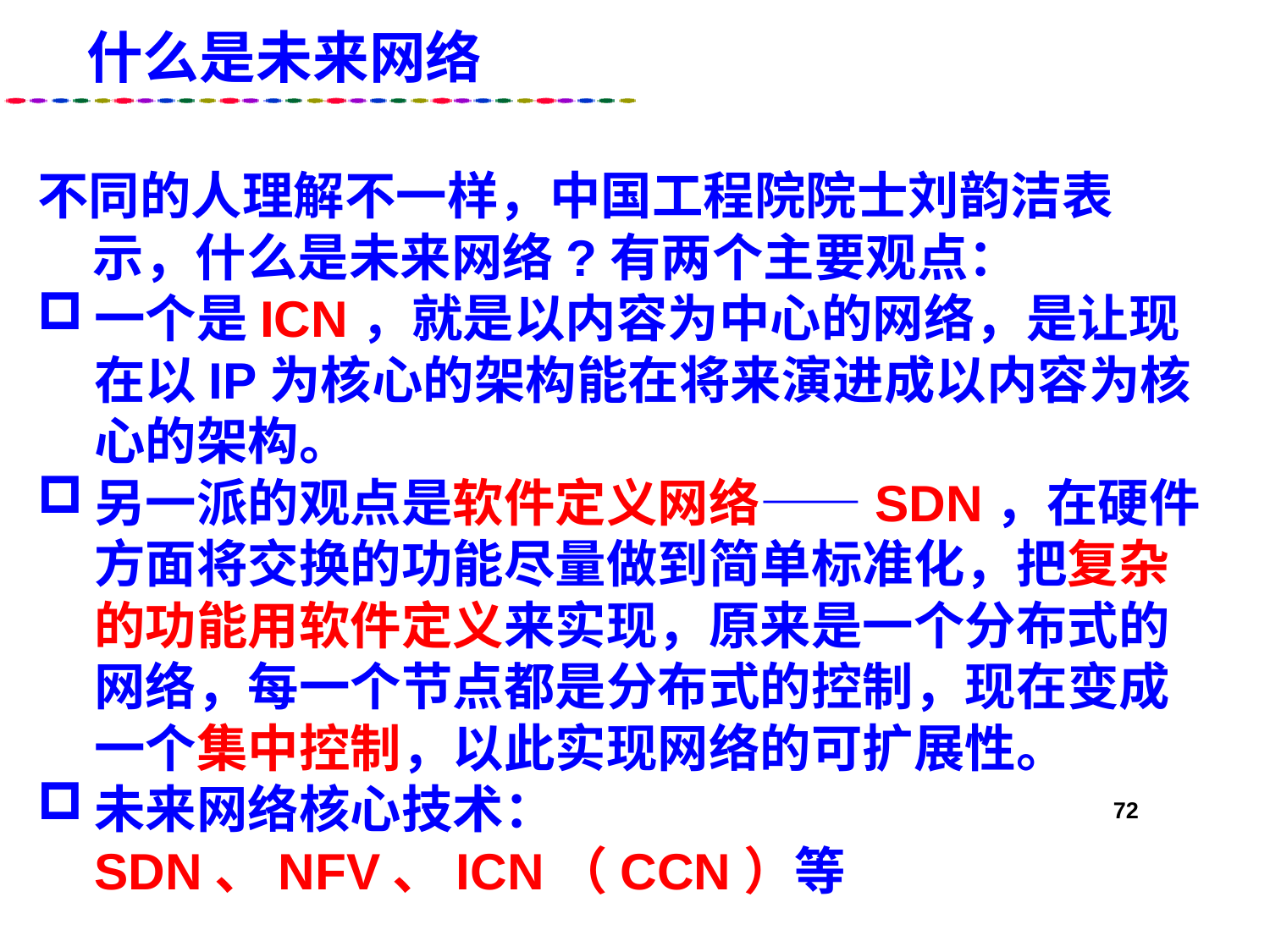

# 什么是未来网络

不同的人理解不一样，中国工程院院士刘韵洁表示，什么是未来网络?有两个主要观点：
一个是ICN，就是以内容为中心的网络，是让现在以IP为核心的架构能在将来演进成以内容为核心的架构。
另一派的观点是软件定义网络——SDN，在硬件方面将交换的功能尽量做到简单标准化，把复杂的功能用软件定义来实现，原来是一个分布式的网络，每一个节点都是分布式的控制，现在变成一个集中控制，以此实现网络的可扩展性。
未来网络核心技术：SDN、NFV、ICN（CCN）等
72